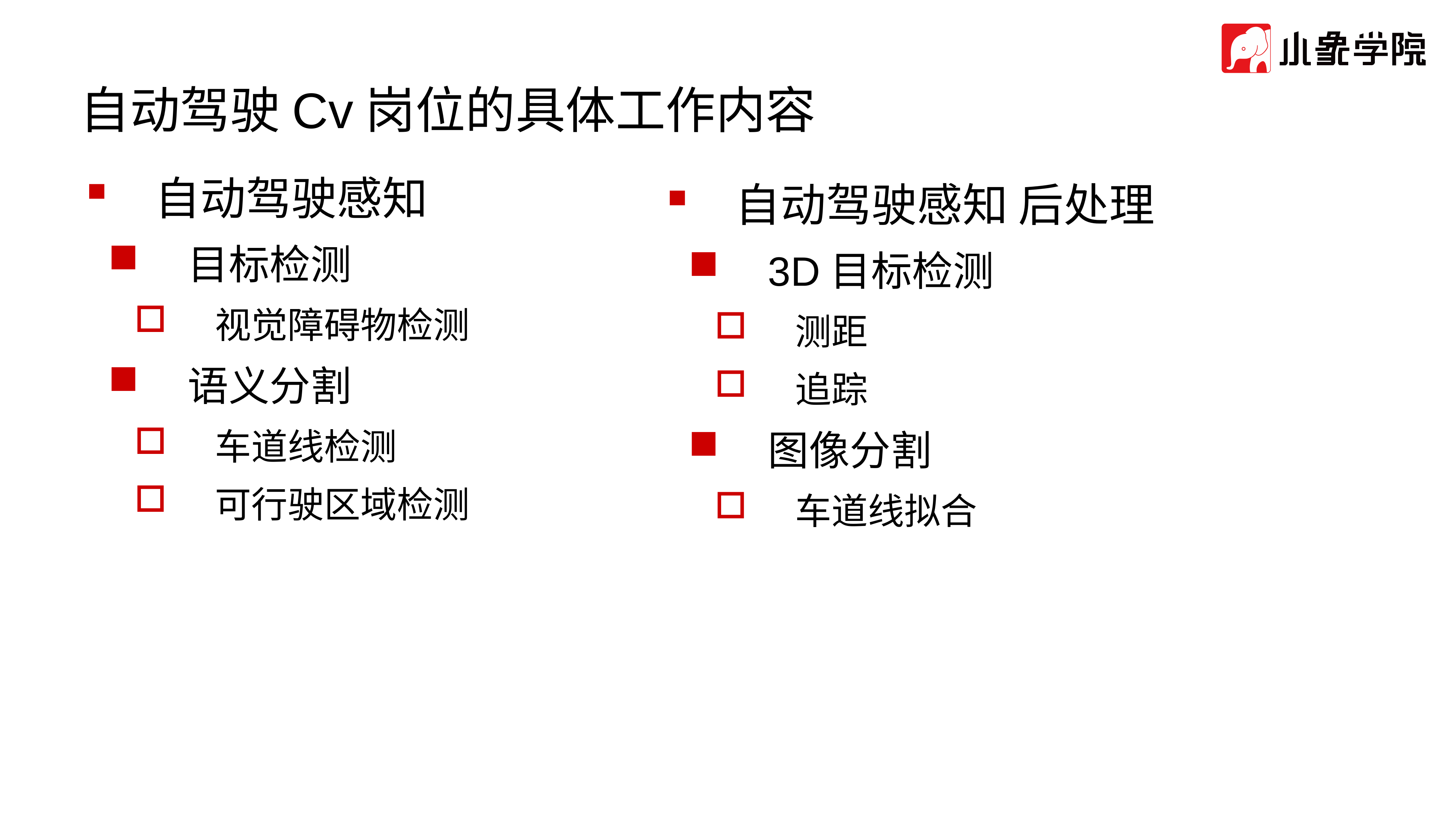

# 自动驾驶Cv岗位的具体工作内容
自动驾驶感知
目标检测
视觉障碍物检测
语义分割
车道线检测
可行驶区域检测

自动驾驶感知 后处理
3D目标检测
测距
追踪
图像分割
车道线拟合